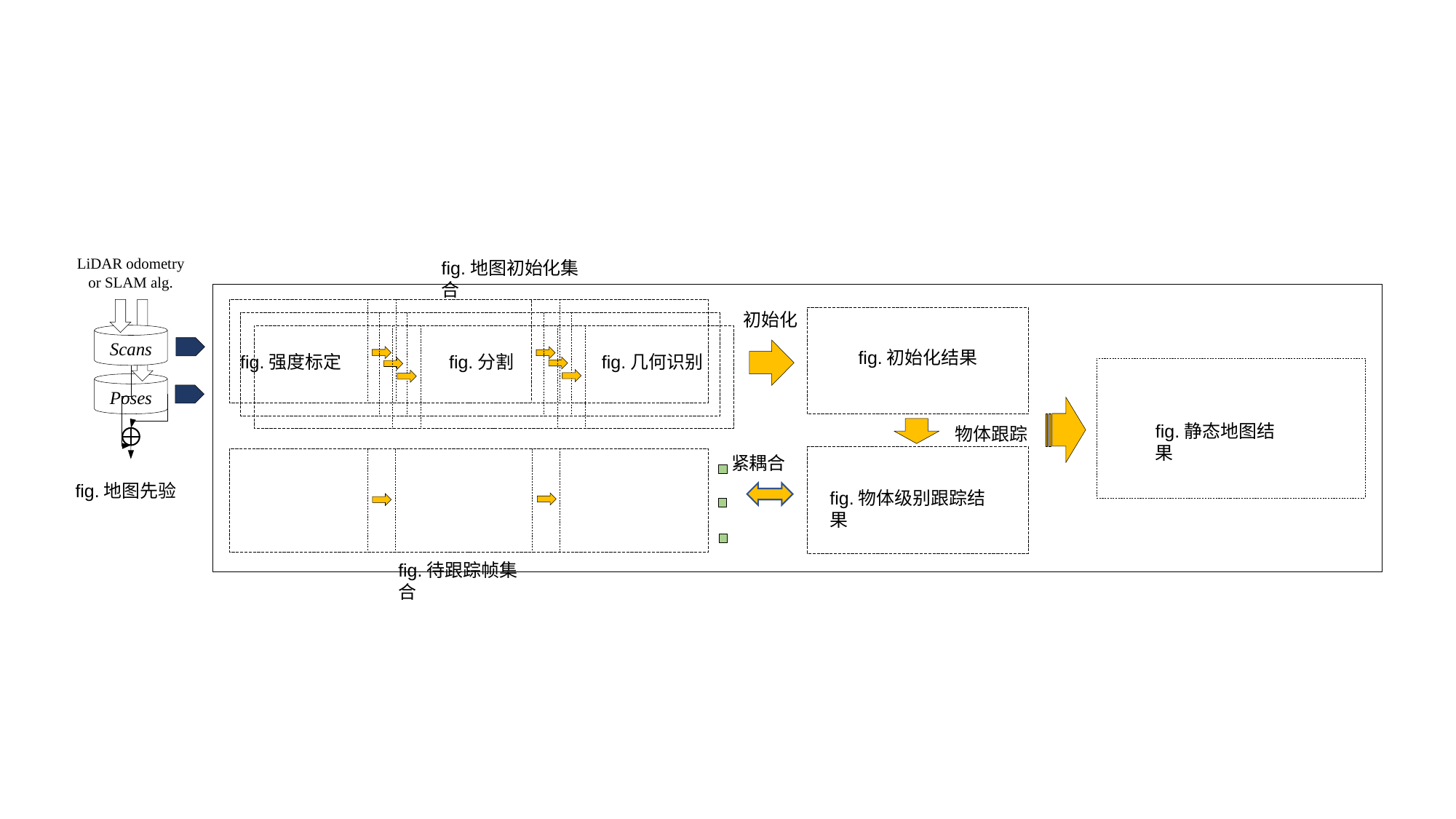

LiDAR odometry
or SLAM alg.
fig.地图初始化集合

初始化

Scans

fig.初始化结果
fig.强度标定
fig.分割
fig.几何识别

Poses

fig.静态地图结果
物体跟踪

紧耦合

fig.地图先验
fig.物体级别跟踪结果

fig.待跟踪帧集合